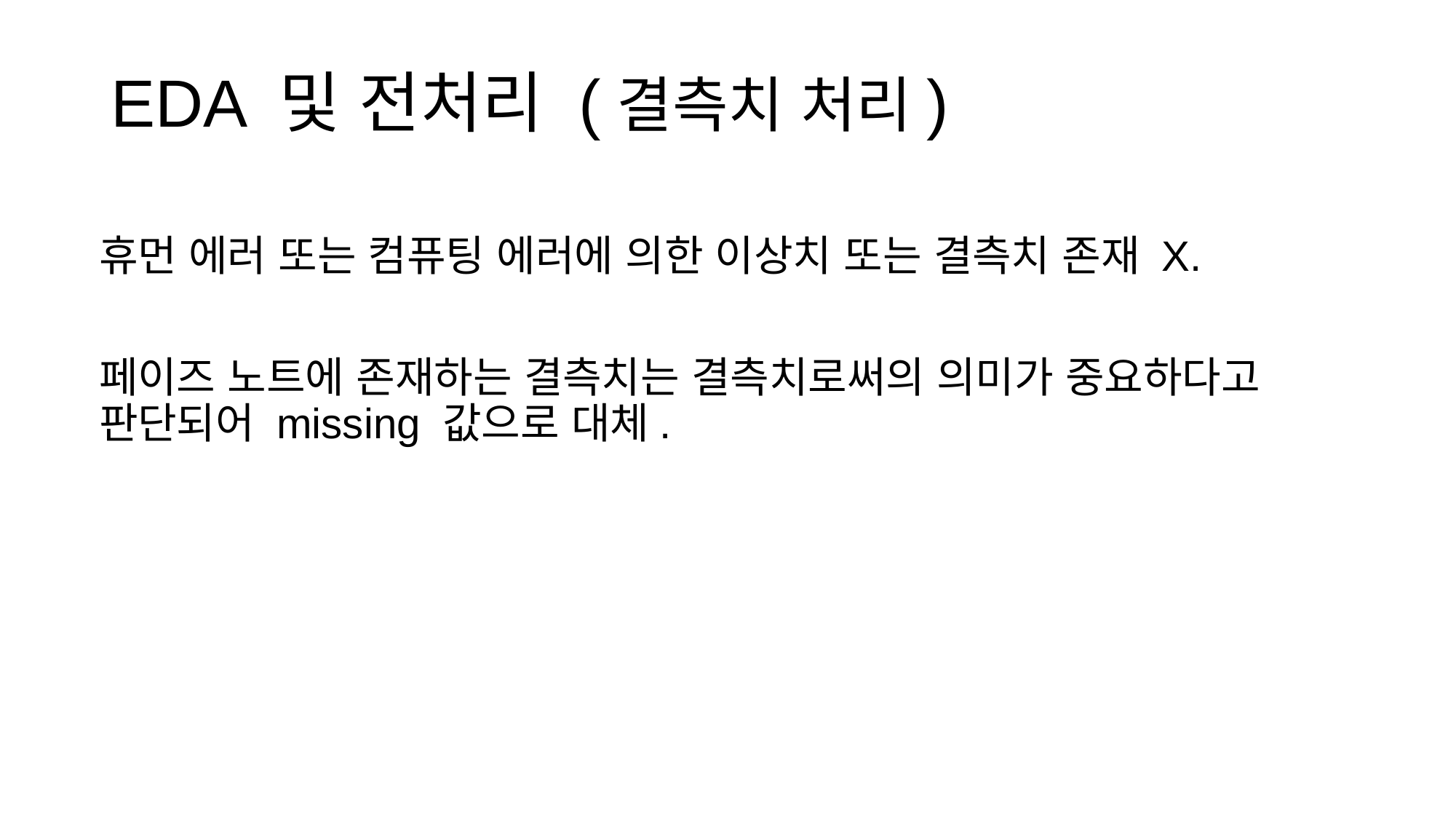

# EDA 및 전처리 (결측치 처리)

휴먼 에러 또는 컴퓨팅 에러에 의한 이상치 또는 결측치 존재 X.

페이즈 노트에 존재하는 결측치는 결측치로써의 의미가 중요하다고 판단되어 missing 값으로 대체.